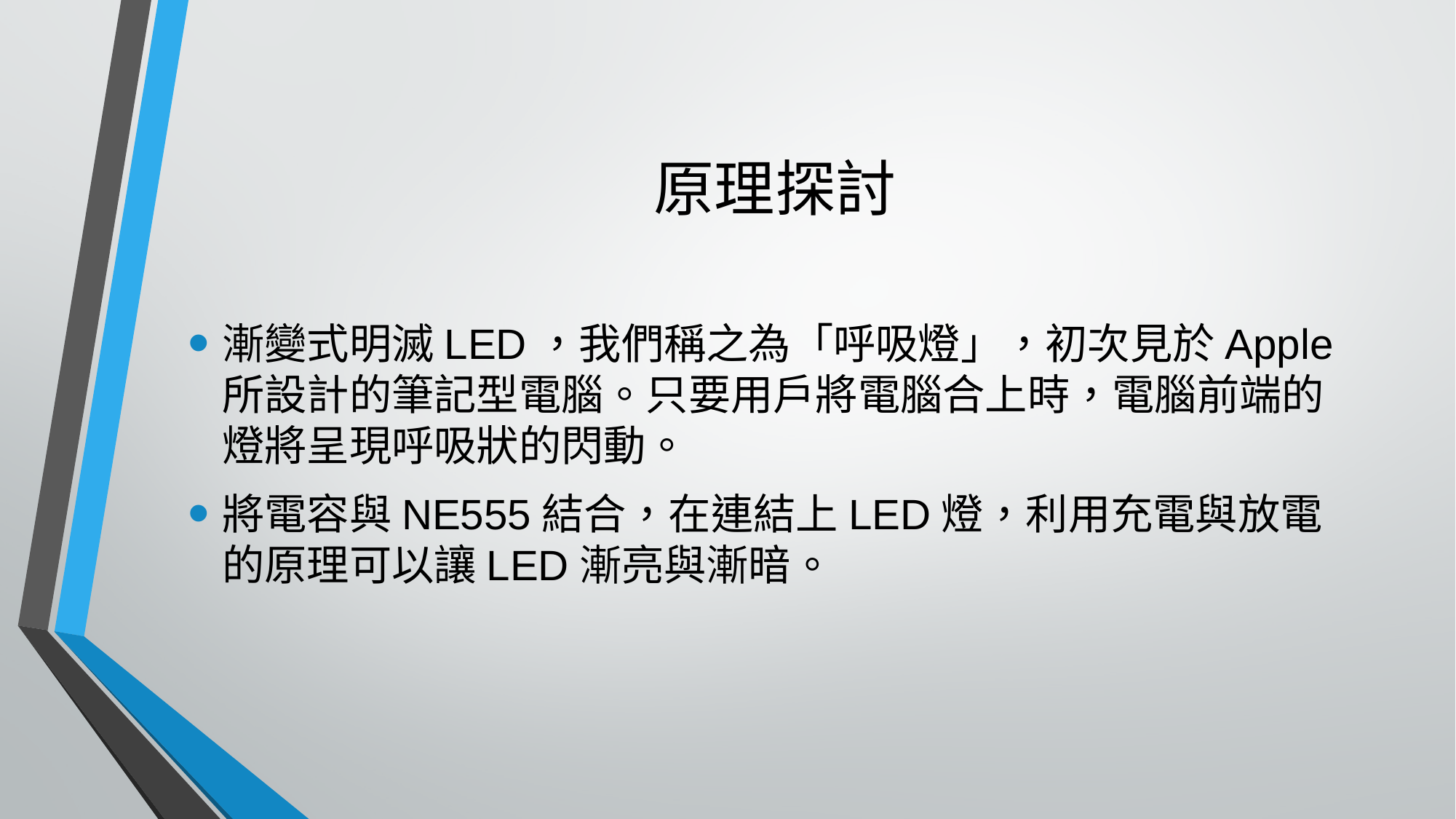

# 原理探討
漸變式明滅LED，我們稱之為「呼吸燈」，初次見於Apple所設計的筆記型電腦。只要用戶將電腦合上時，電腦前端的燈將呈現呼吸狀的閃動。
將電容與NE555結合，在連結上LED燈，利用充電與放電的原理可以讓LED漸亮與漸暗。